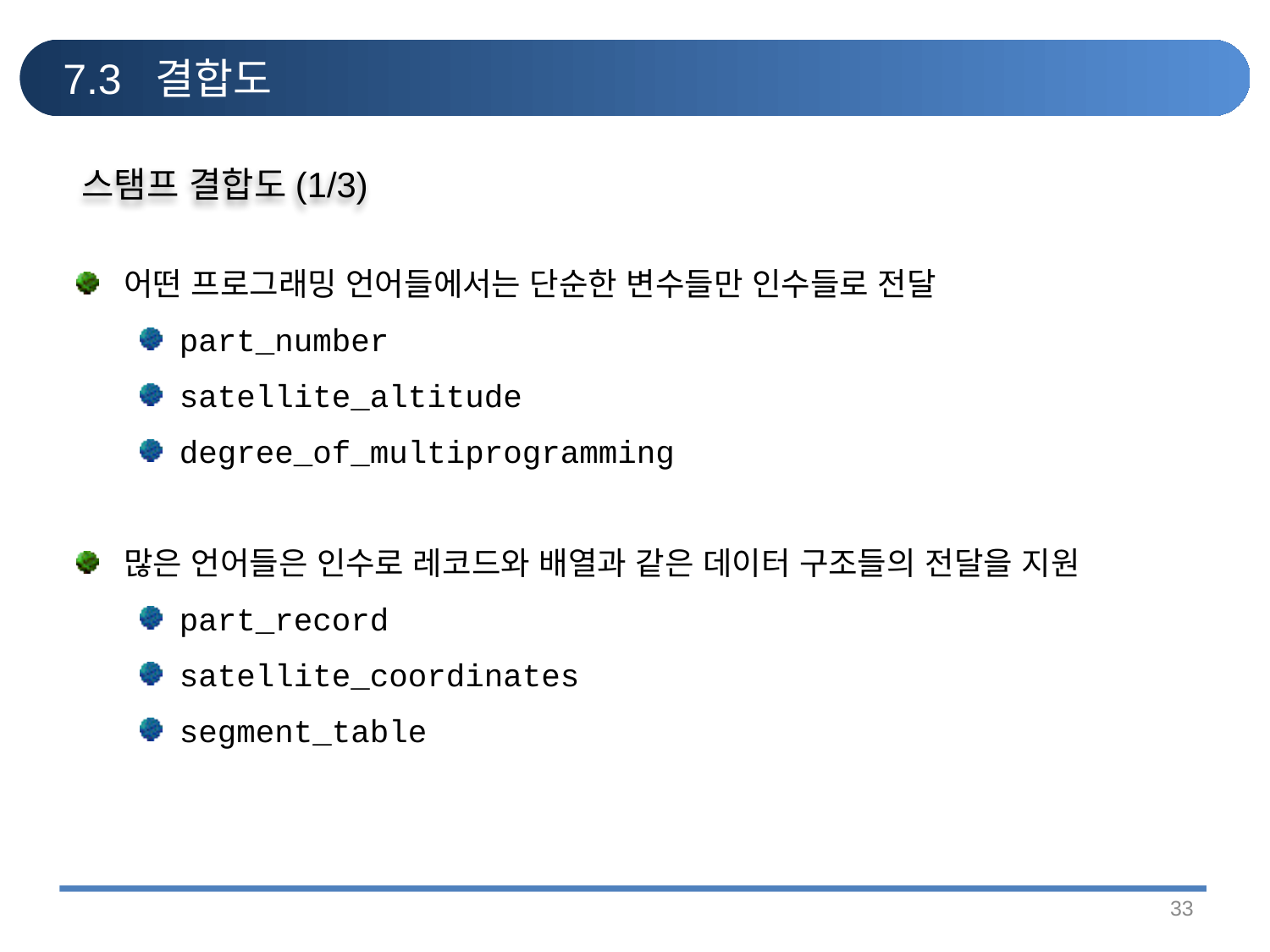

# 7.3  결합도
스탬프 결합도(1/3)
어떤 프로그래밍 언어들에서는 단순한 변수들만 인수들로 전달
part_number
satellite_altitude
degree_of_multiprogramming

많은 언어들은 인수로 레코드와 배열과 같은 데이터 구조들의 전달을 지원
part_record
satellite_coordinates
segment_table
33